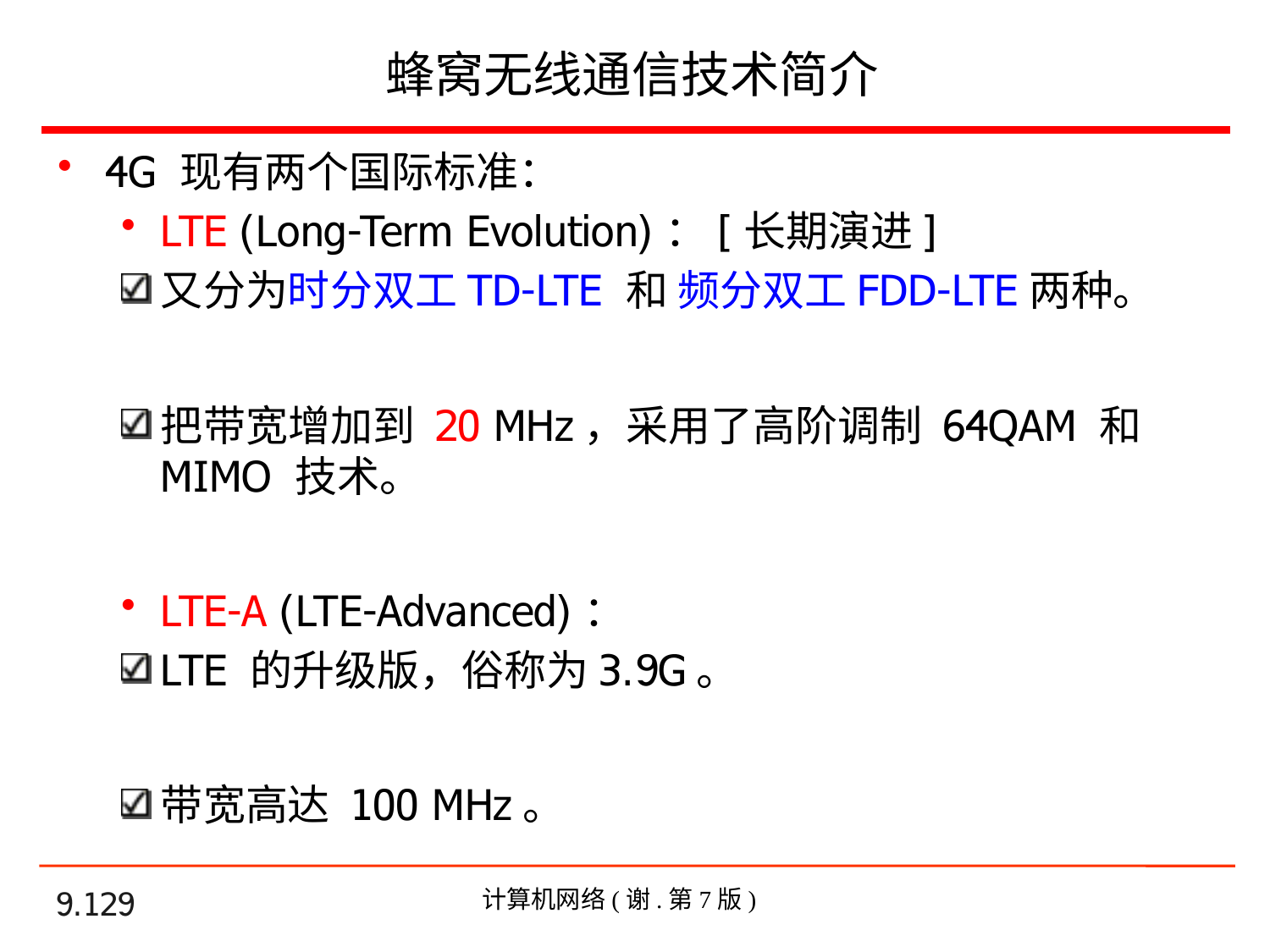

# 蜂窝无线通信技术简介
4G 现有两个国际标准：
LTE (Long-Term Evolution)：[长期演进]
又分为时分双工TD-LTE 和 频分双工FDD-LTE两种。

把带宽增加到 20 MHz，采用了高阶调制 64QAM 和 MIMO 技术。

LTE-A (LTE-Advanced)：
LTE 的升级版，俗称为3.9G。

带宽高达 100 MHz。